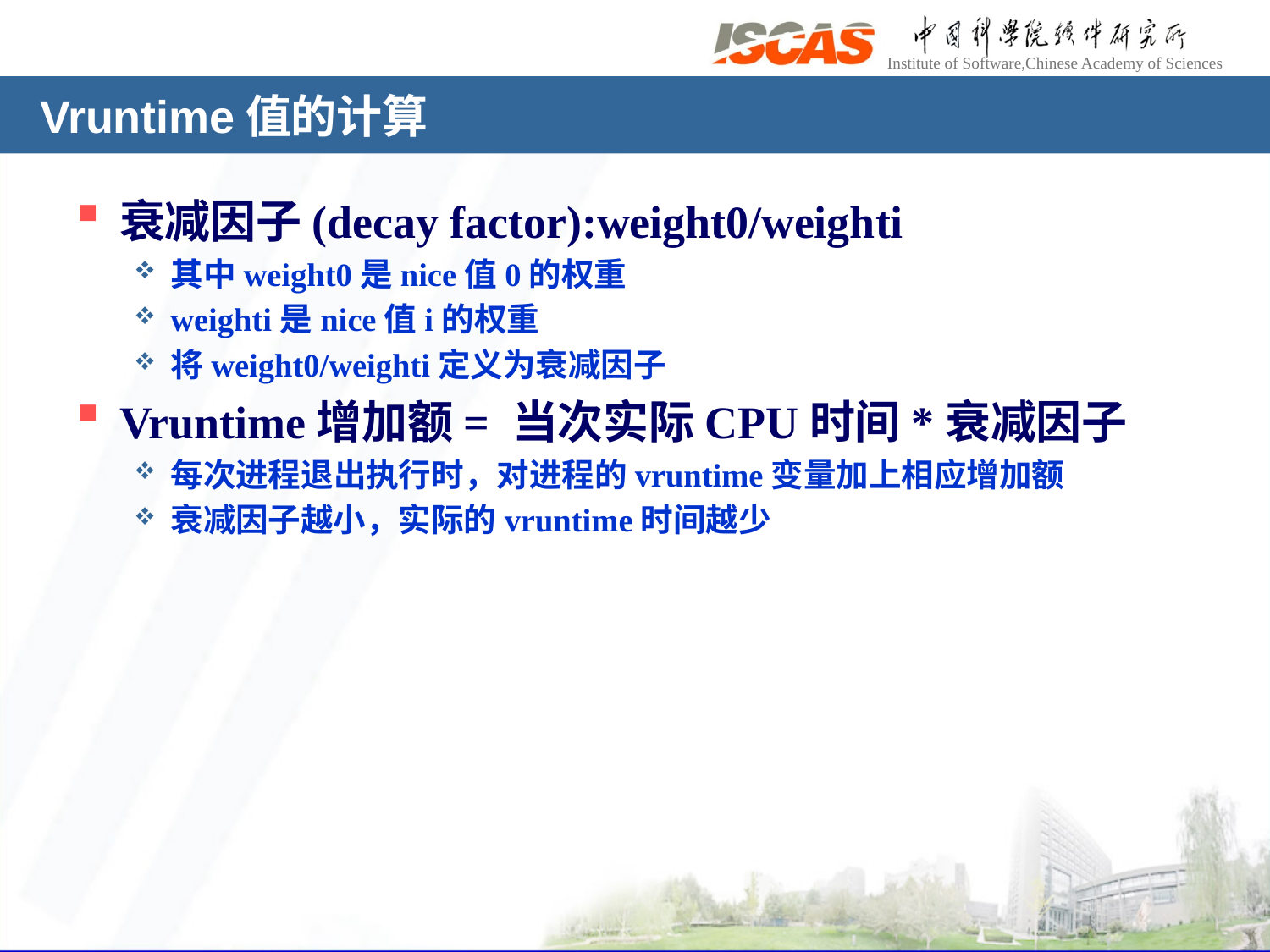

# Vruntime值的计算
衰减因子(decay factor):weight0/weighti
其中weight0是nice值0的权重
weighti是nice值i的权重
将weight0/weighti定义为衰减因子
Vruntime增加额= 当次实际CPU时间*衰减因子
每次进程退出执行时，对进程的vruntime变量加上相应增加额
衰减因子越小，实际的vruntime时间越少